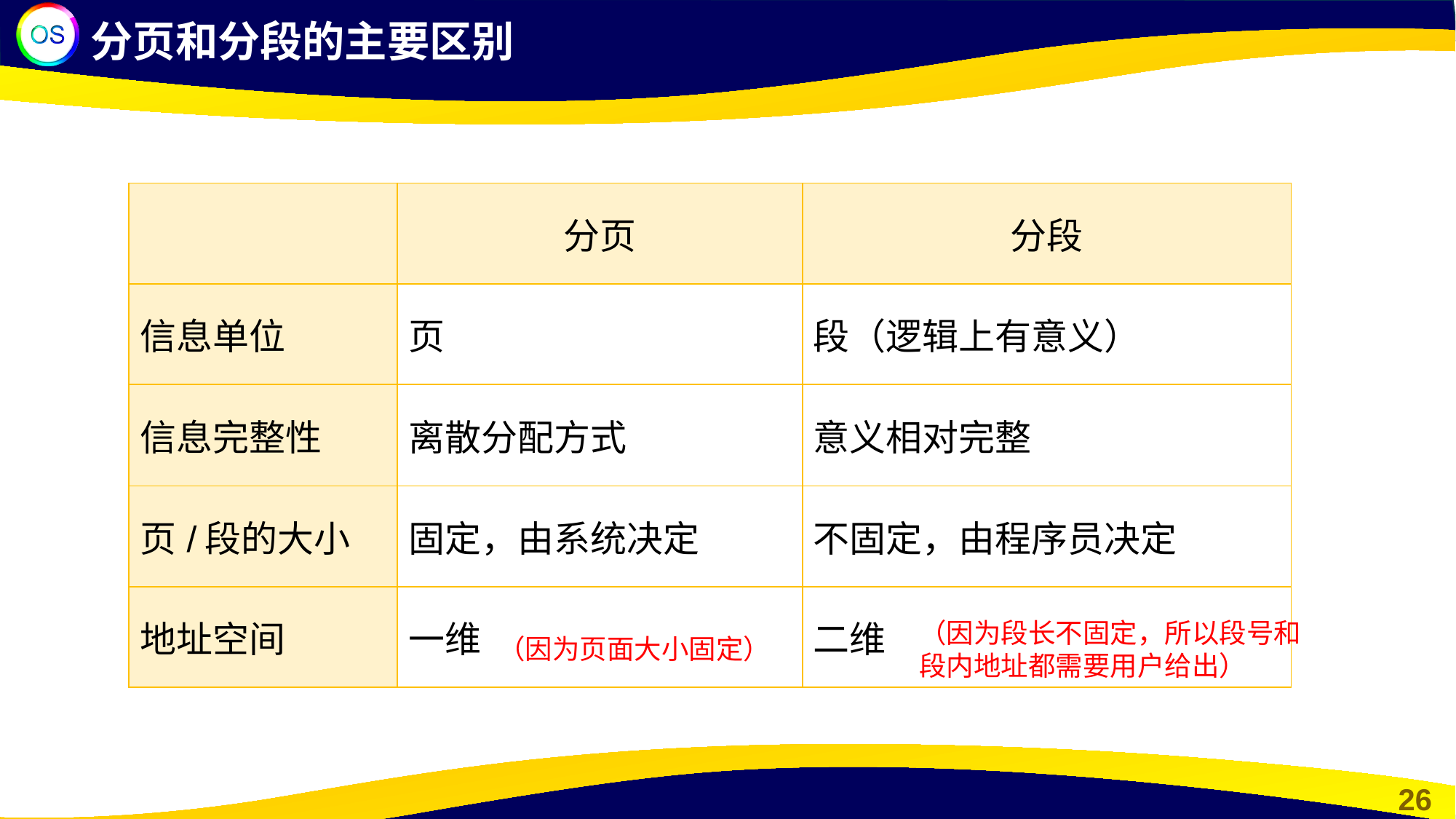

分页和分段的主要区别
|  | 分页 | 分段 |
| --- | --- | --- |
| 信息单位 | 页 | 段（逻辑上有意义） |
| 信息完整性 | 离散分配方式 | 意义相对完整 |
| 页/段的大小 | 固定，由系统决定 | 不固定，由程序员决定 |
| 地址空间 | 一维 | 二维 |
（因为段长不固定，所以段号和段内地址都需要用户给出）
（因为页面大小固定）